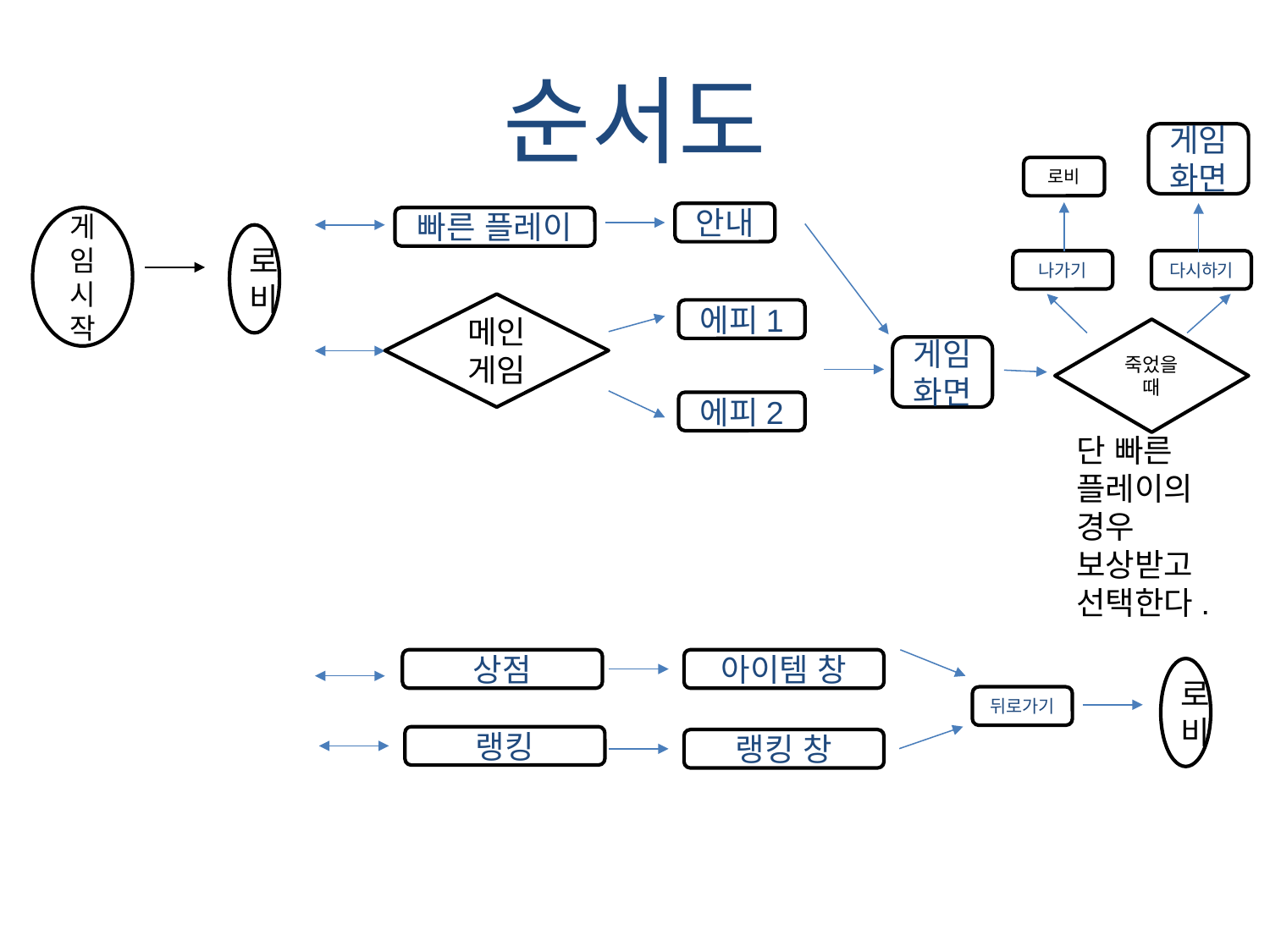

# 순서도
게임화면
로비
안내
게임 시작
빠른 플레이
로비
나가기
다시하기
메인게임
에피1
죽었을 때
게임화면
에피2
단 빠른 플레이의
경우 보상받고 선택한다.
아이템 창
상점
로비
뒤로가기
랭킹
랭킹 창